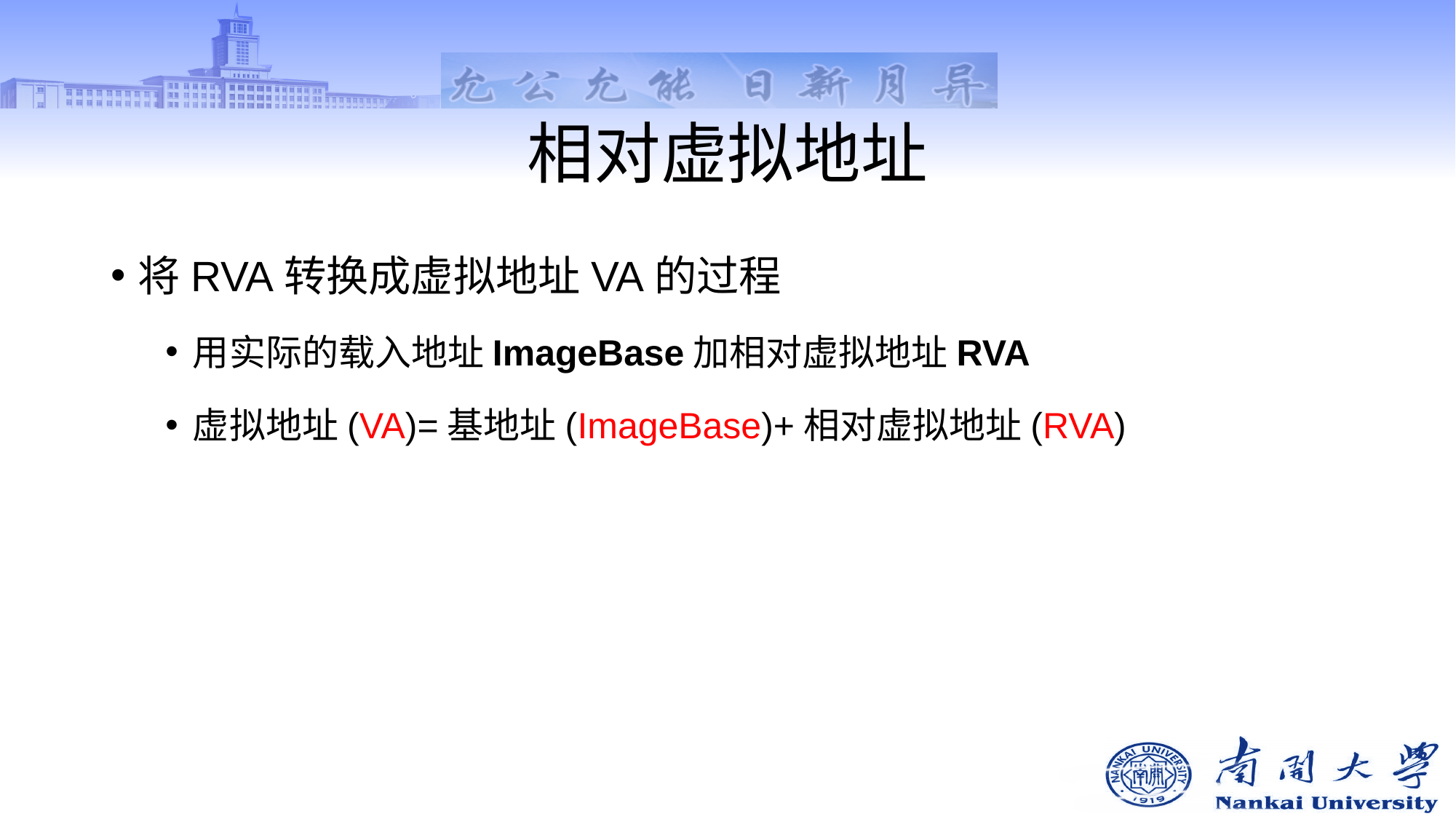

# 相对虚拟地址
将RVA转换成虚拟地址VA的过程
用实际的载入地址ImageBase加相对虚拟地址RVA
虚拟地址(VA)=基地址(ImageBase)+相对虚拟地址(RVA)